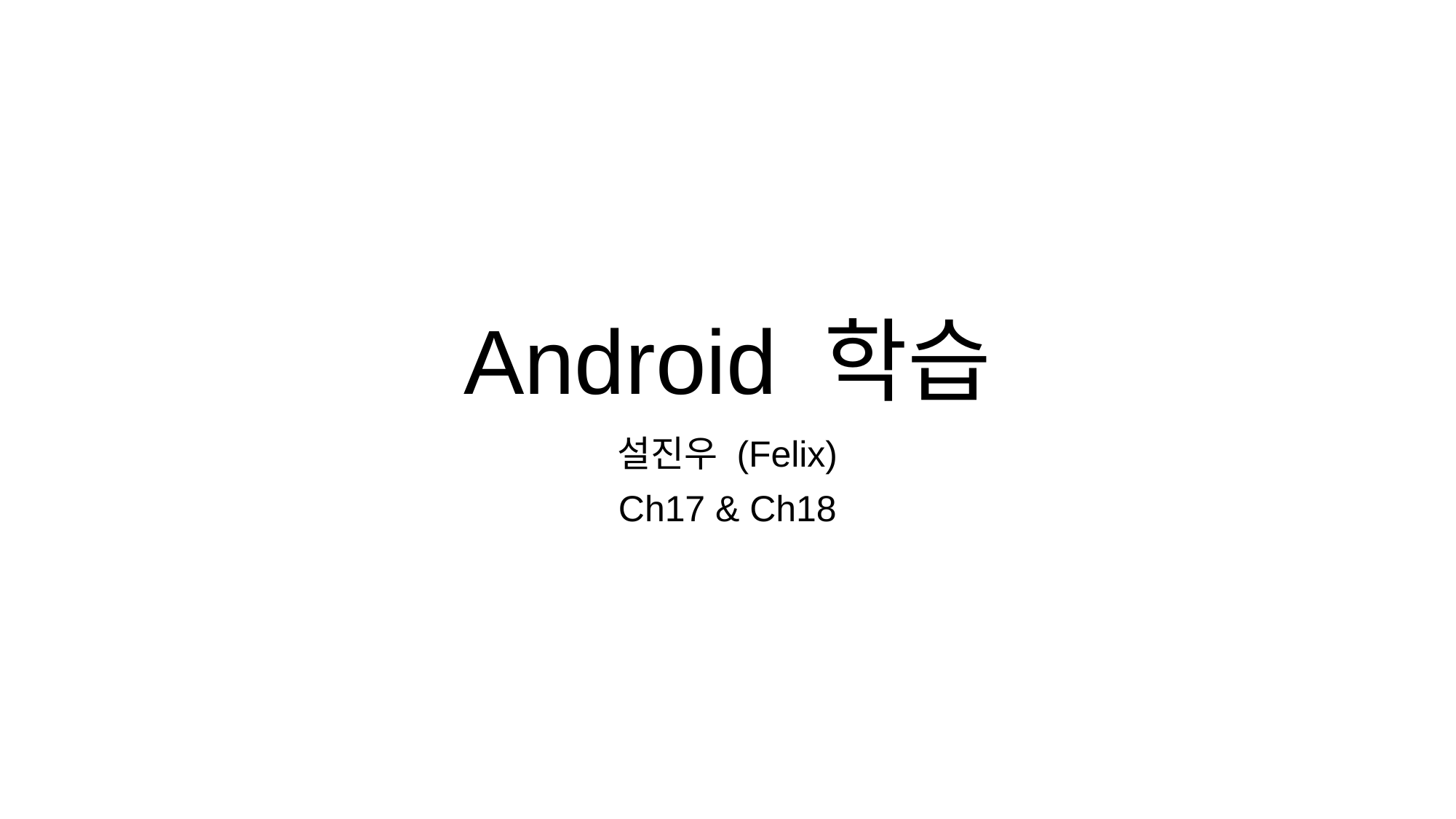

# Android 학습
설진우 (Felix)
Ch17 & Ch18